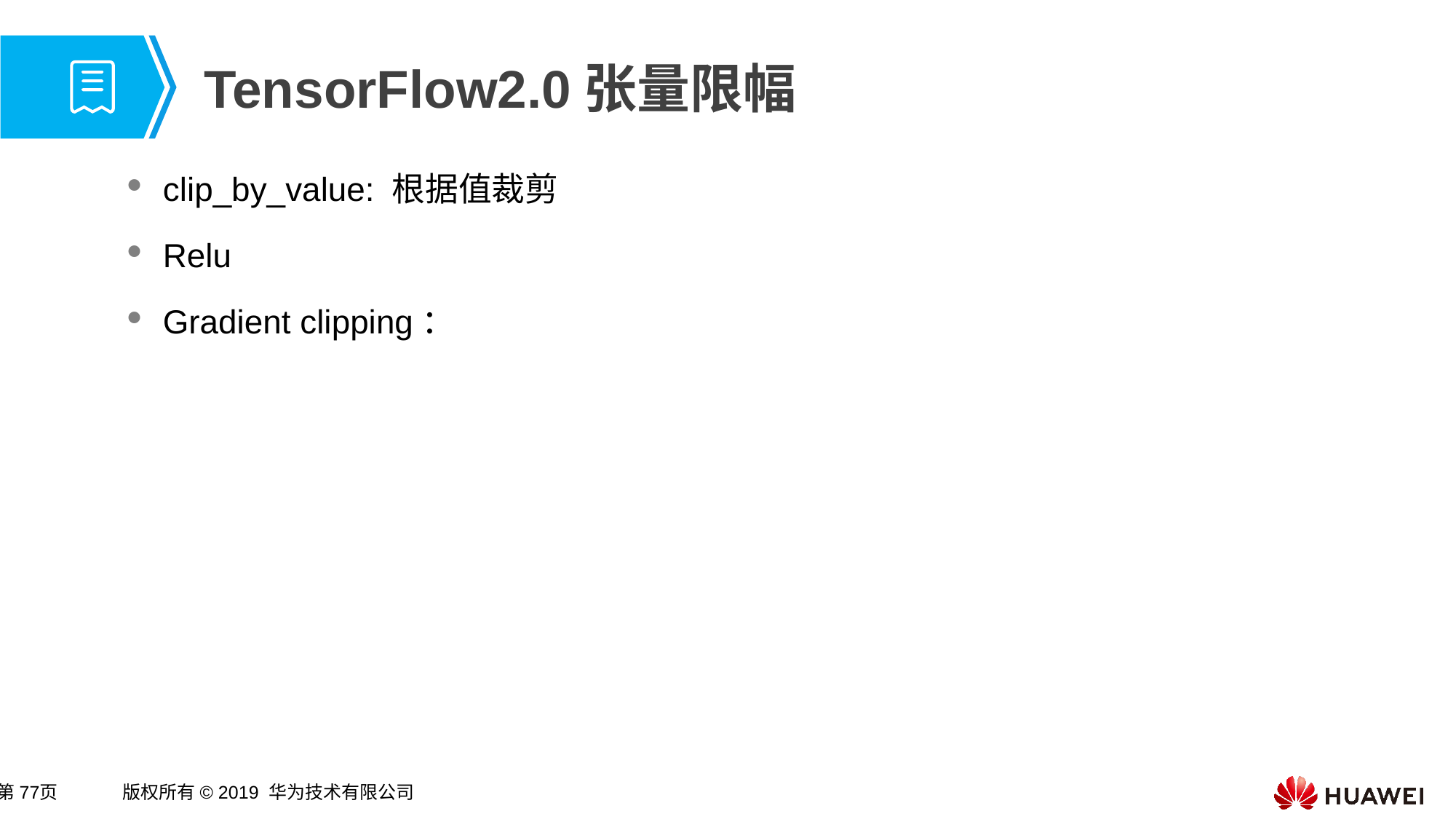

# TensorFlow2.0张量限幅
clip_by_value: 根据值裁剪
Relu
Gradient clipping：